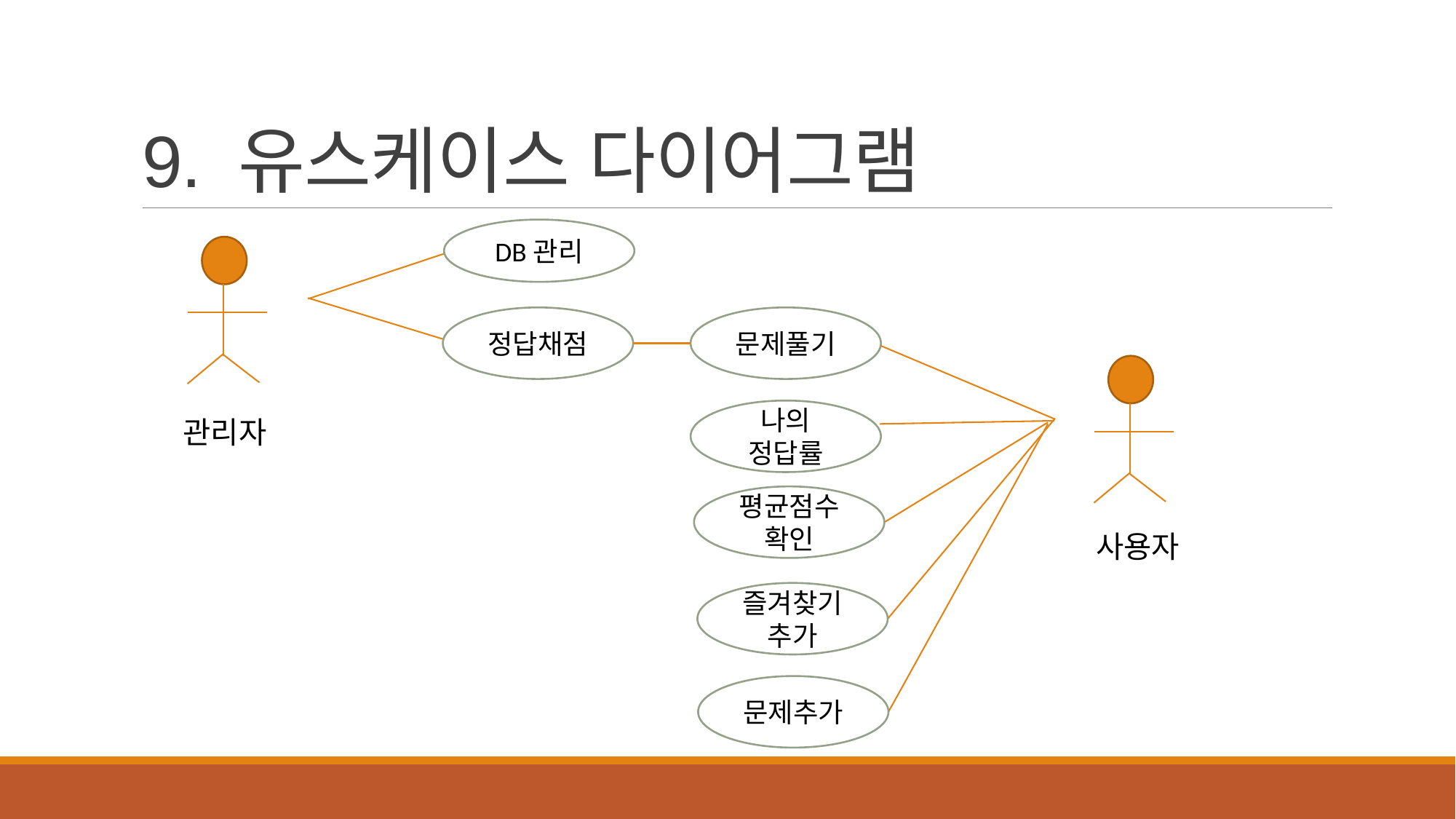

# 9. 유스케이스 다이어그램
DB관리

정답채점
문제풀기

나의 정답률
관리자
평균점수 확인
 사용자
즐겨찾기 추가
문제추가